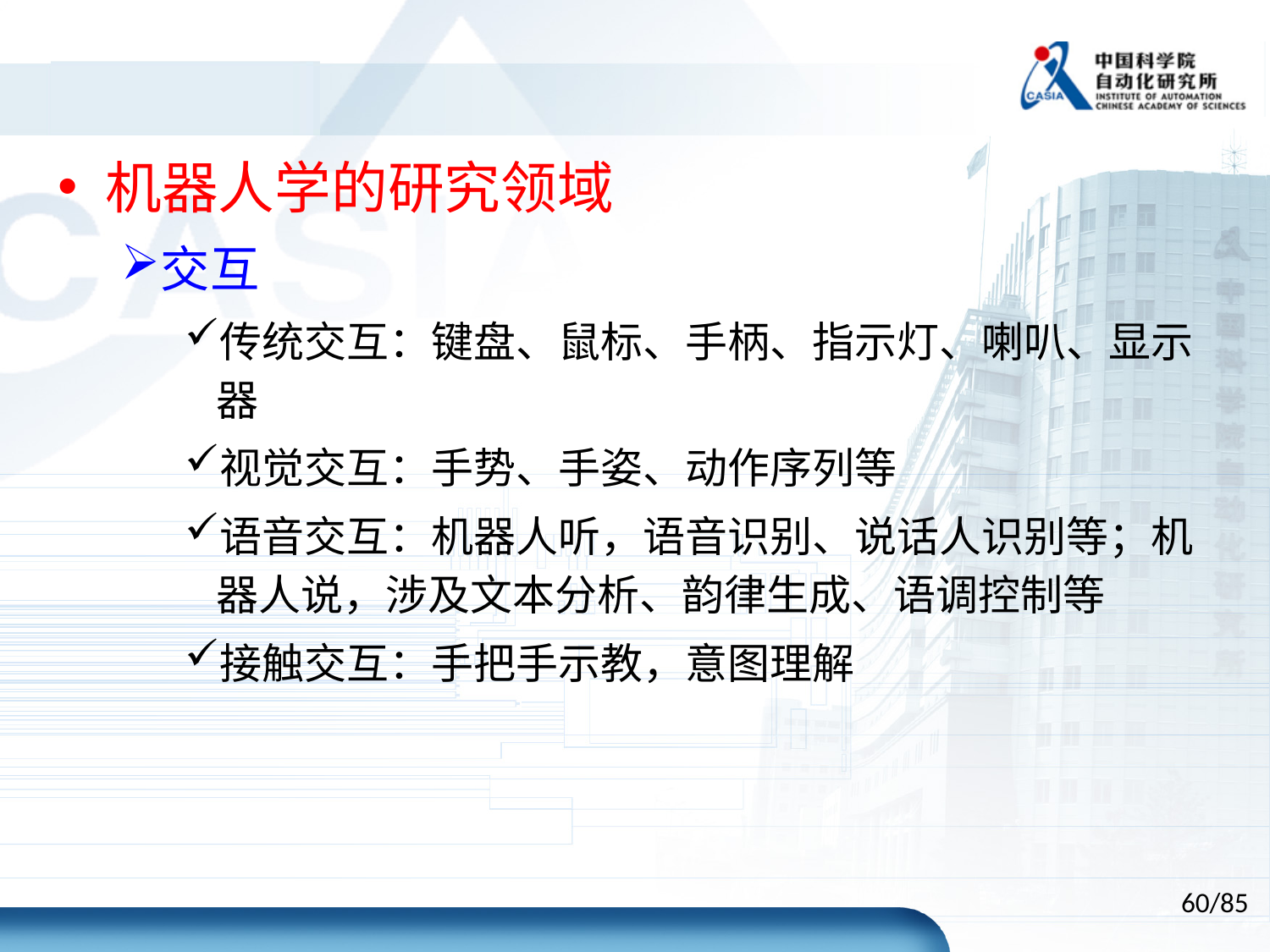

机器人学的研究领域
交互
传统交互：键盘、鼠标、手柄、指示灯、喇叭、显示器
视觉交互：手势、手姿、动作序列等
语音交互：机器人听，语音识别、说话人识别等；机器人说，涉及文本分析、韵律生成、语调控制等
接触交互：手把手示教，意图理解
60/85